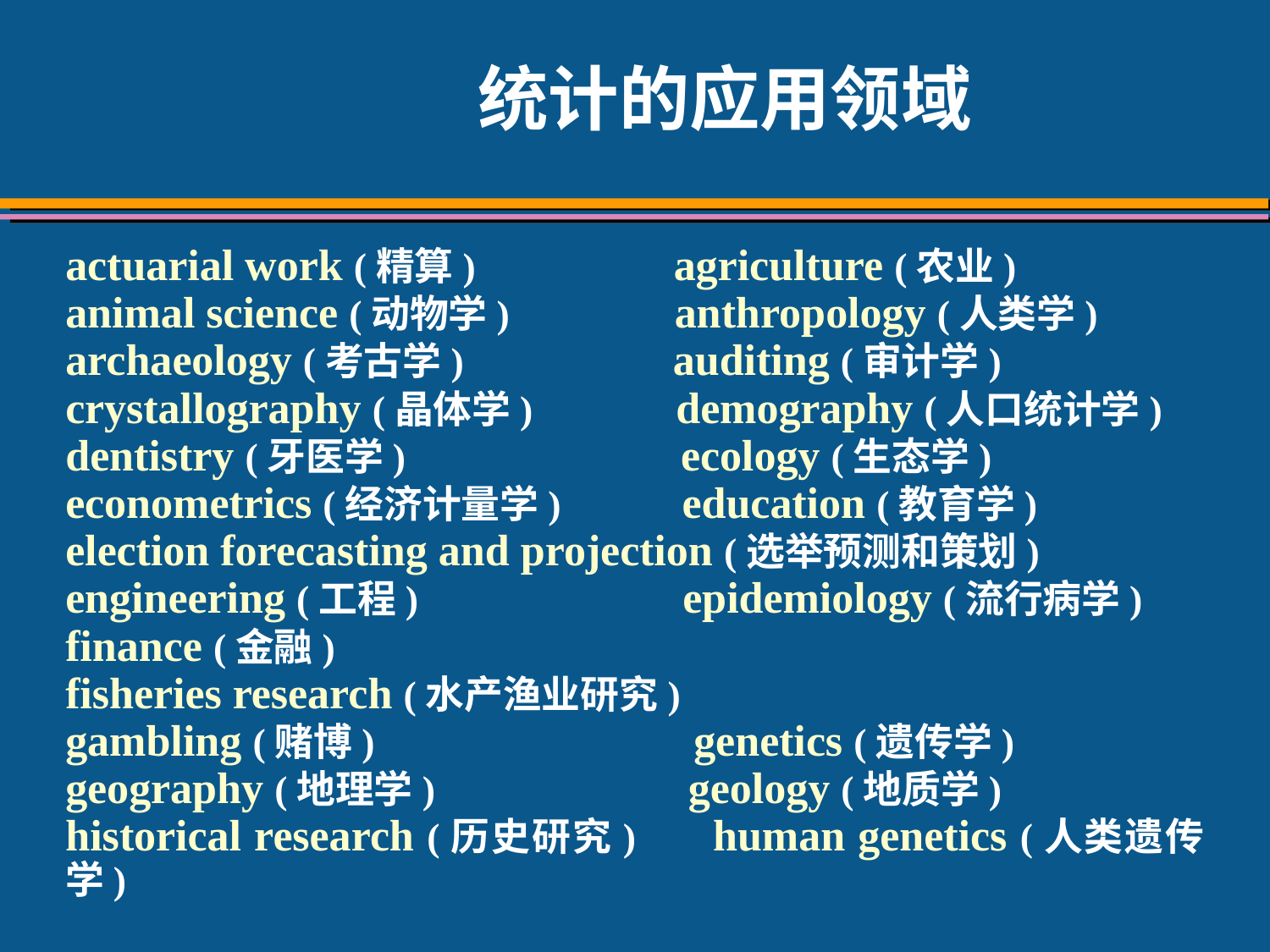

# 统计的应用领域
actuarial work (精算)                  agriculture (农业)
animal science (动物学)               anthropology (人类学)
archaeology (考古学)                   auditing (审计学)
crystallography (晶体学)             demography (人口统计学)
dentistry (牙医学)                         ecology (生态学)
econometrics (经济计量学)           education (教育学)
election forecasting and projection (选举预测和策划)
engineering (工程)                        epidemiology (流行病学)
finance (金融)
fisheries research (水产渔业研究)
gambling (赌博)                             genetics (遗传学)
geography (地理学)                       geology (地质学)
historical research (历史研究)      human genetics (人类遗传学)